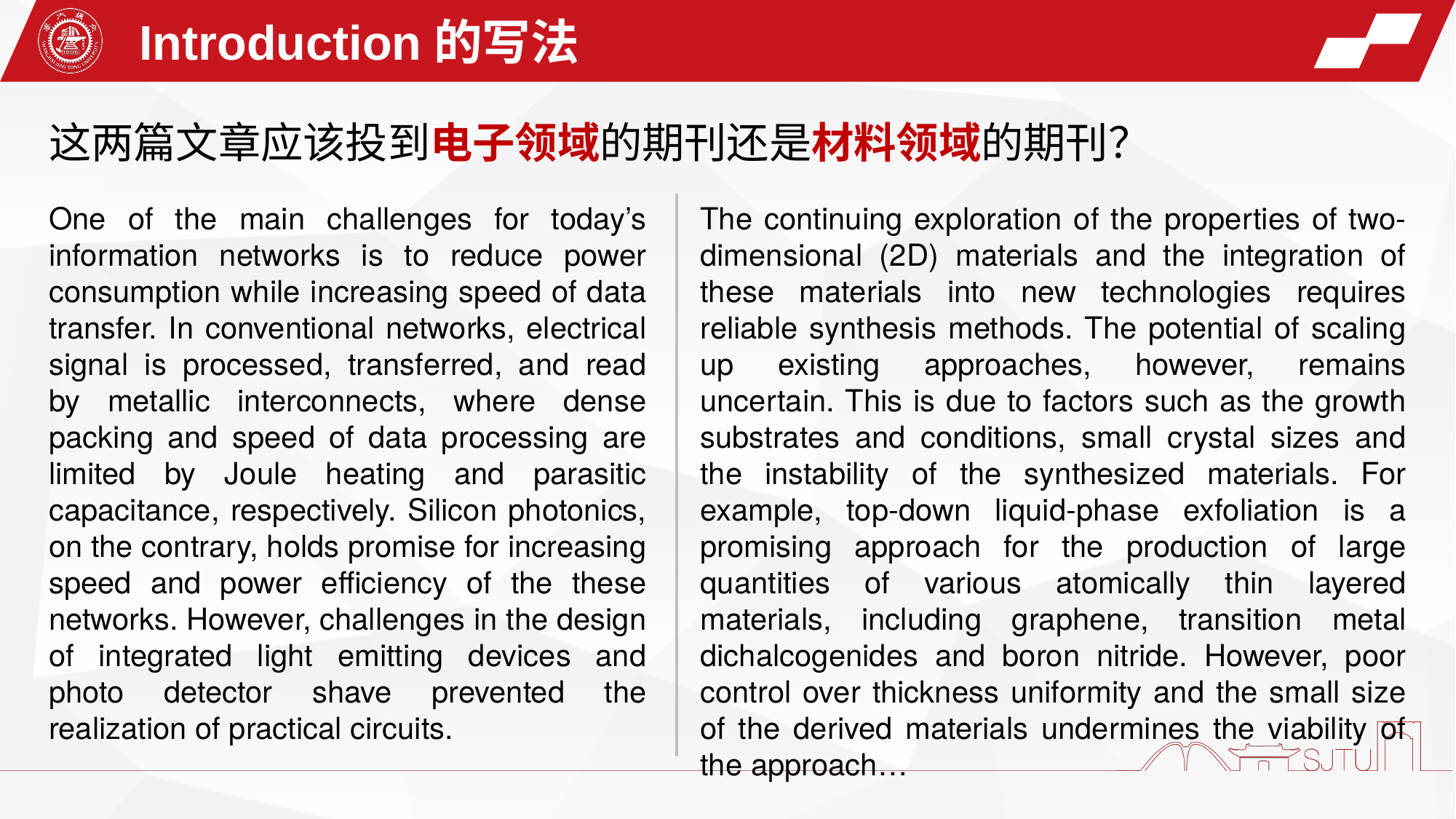

Introduction的写法
这两篇文章应该投到电子领域的期刊还是材料领域的期刊？
The continuing exploration of the properties of two-dimensional (2D) materials and the integration of these materials into new technologies requires reliable synthesis methods. The potential of scaling up existing approaches, however, remains uncertain. This is due to factors such as the growth substrates and conditions, small crystal sizes and the instability of the synthesized materials. For example, top-down liquid-phase exfoliation is a promising approach for the production of large quantities of various atomically thin layered materials, including graphene, transition metal dichalcogenides and boron nitride. However, poor control over thickness uniformity and the small size of the derived materials undermines the viability of the approach…
One of the main challenges for today’s information networks is to reduce power consumption while increasing speed of data transfer. In conventional networks, electrical signal is processed, transferred, and read by metallic interconnects, where dense packing and speed of data processing are limited by Joule heating and parasitic capacitance, respectively. Silicon photonics, on the contrary, holds promise for increasing speed and power efficiency of the these networks. However, challenges in the design of integrated light emitting devices and photo detector shave prevented the realization of practical circuits.